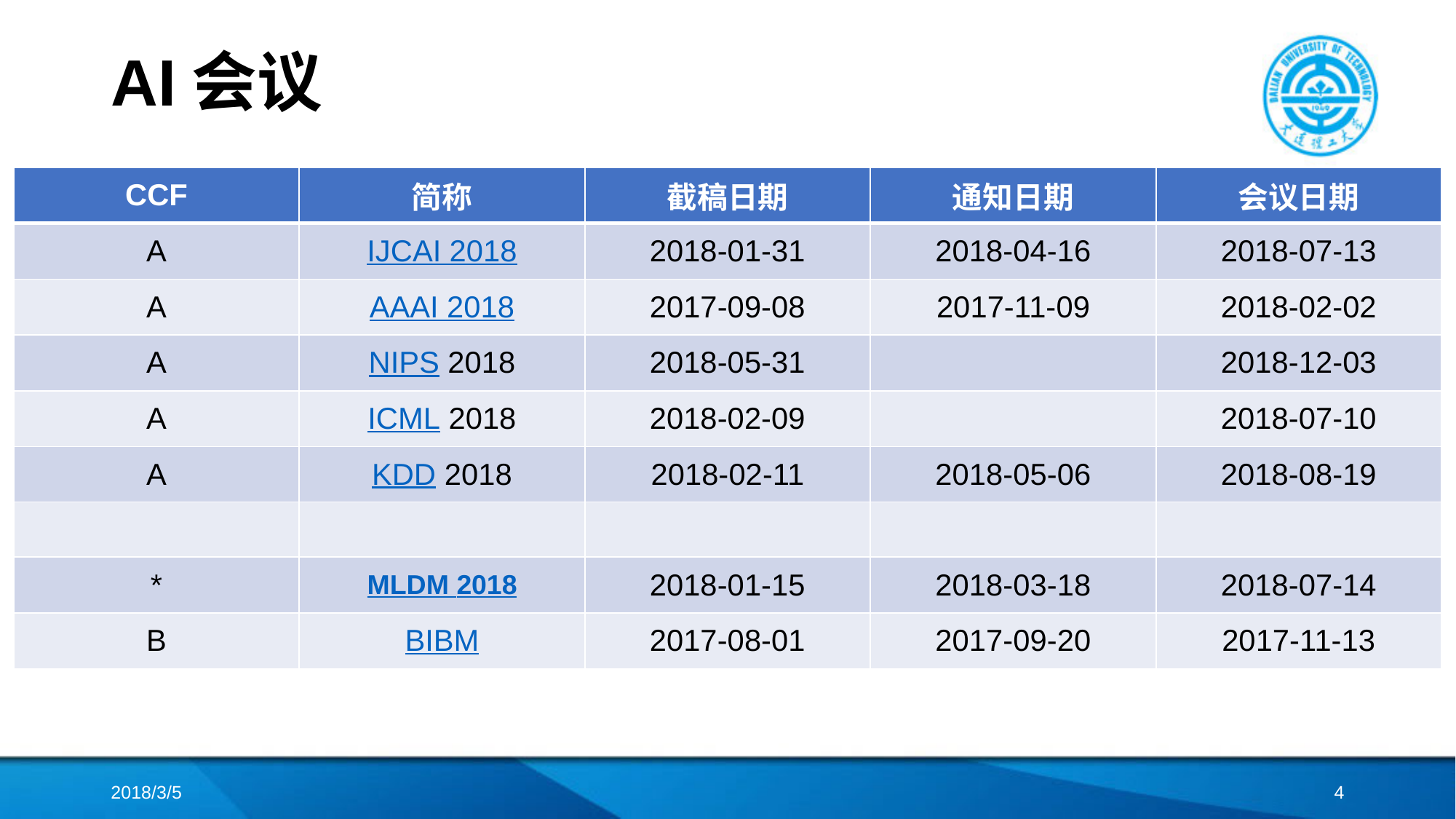

# AI会议
| CCF | 简称 | 截稿日期 | 通知日期 | 会议日期 |
| --- | --- | --- | --- | --- |
| A | IJCAI 2018 | 2018-01-31 | 2018-04-16 | 2018-07-13 |
| A | AAAI 2018 | 2017-09-08 | 2017-11-09 | 2018-02-02 |
| A | NIPS 2018 | 2018-05-31 |  | 2018-12-03 |
| A | ICML 2018 | 2018-02-09 |  | 2018-07-10 |
| A | KDD 2018 | 2018-02-11 | 2018-05-06 | 2018-08-19 |
|  |  |  |  |  |
| \* | MLDM 2018 | 2018-01-15 | 2018-03-18 | 2018-07-14 |
| B | BIBM | 2017-08-01 | 2017-09-20 | 2017-11-13 |
2018/3/5
4